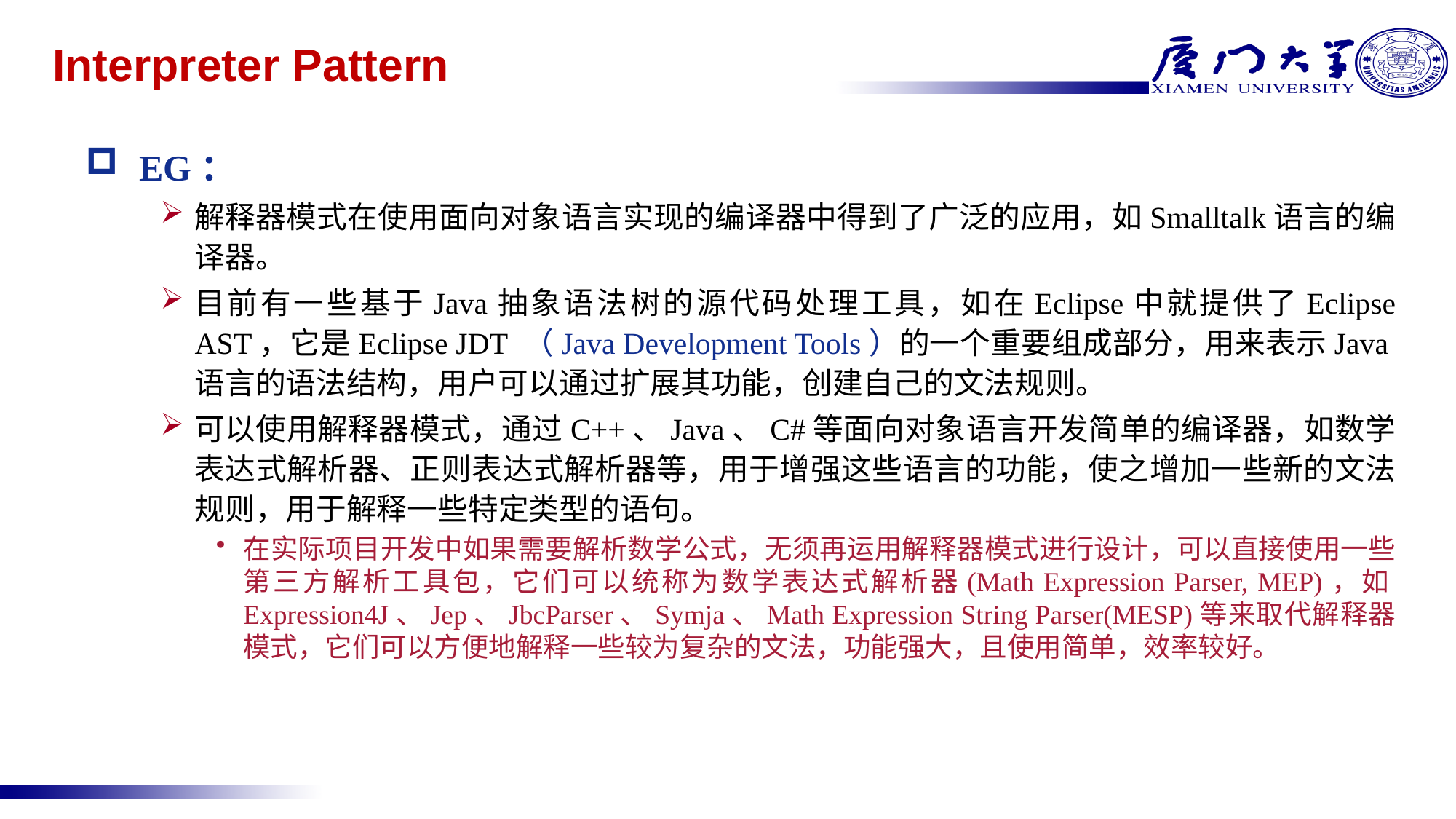

# Interpreter Pattern
EG：
解释器模式在使用面向对象语言实现的编译器中得到了广泛的应用，如Smalltalk语言的编译器。
目前有一些基于Java抽象语法树的源代码处理工具，如在Eclipse中就提供了Eclipse AST，它是Eclipse JDT （Java Development Tools）的一个重要组成部分，用来表示Java语言的语法结构，用户可以通过扩展其功能，创建自己的文法规则。
可以使用解释器模式，通过C++、Java、C#等面向对象语言开发简单的编译器，如数学表达式解析器、正则表达式解析器等，用于增强这些语言的功能，使之增加一些新的文法规则，用于解释一些特定类型的语句。
在实际项目开发中如果需要解析数学公式，无须再运用解释器模式进行设计，可以直接使用一些第三方解析工具包，它们可以统称为数学表达式解析器(Math Expression Parser, MEP)，如Expression4J、Jep、JbcParser、Symja、Math Expression String Parser(MESP)等来取代解释器模式，它们可以方便地解释一些较为复杂的文法，功能强大，且使用简单，效率较好。